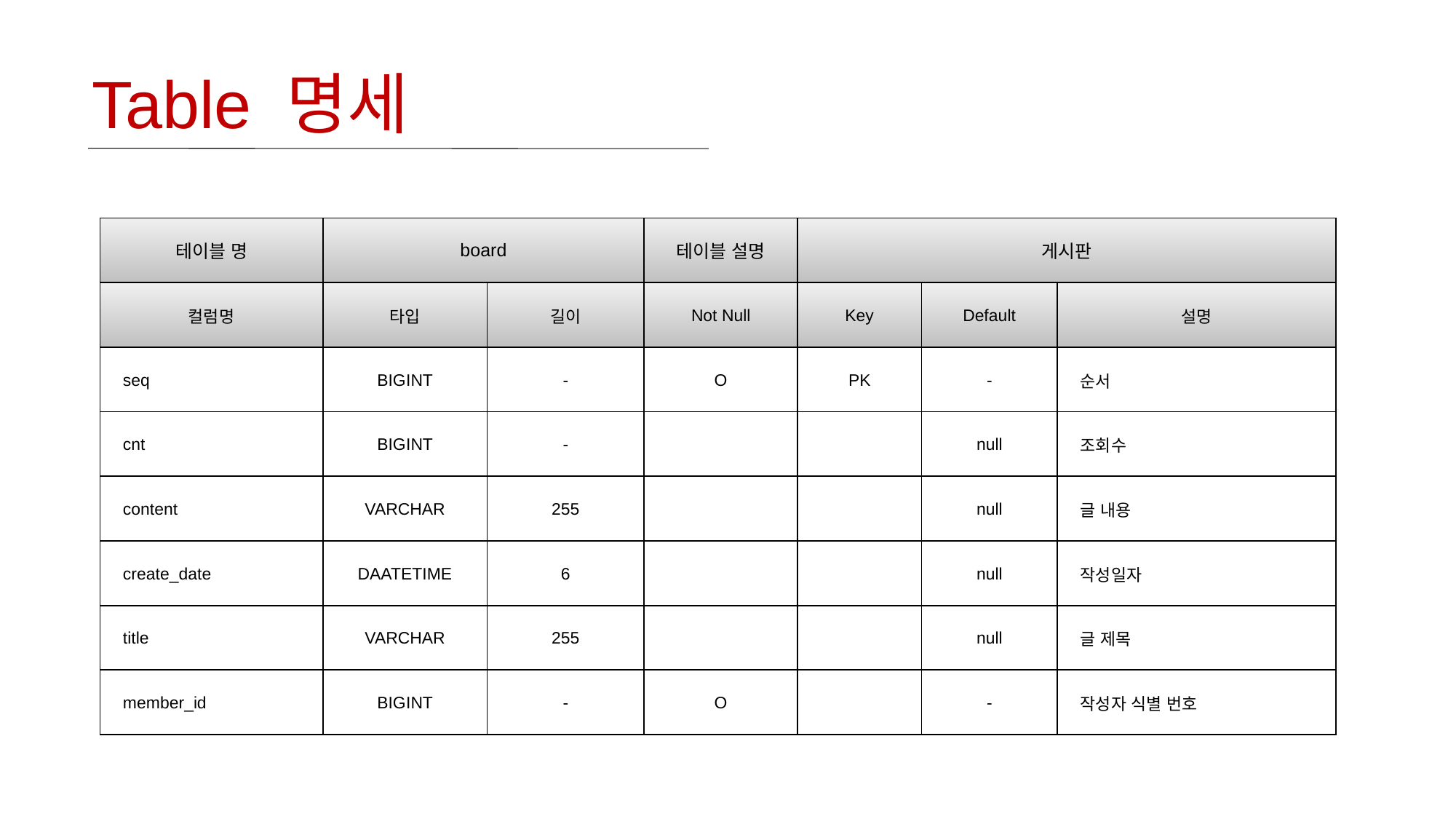

# Table 명세
| 테이블 명 | board | URI | 테이블 설명 | 게시판 |  |  |
| --- | --- | --- | --- | --- | --- | --- |
| 컬럼명 | 타입 | 길이 | Not Null | Key | Default | 설명 |
| seq | BIGINT | - | O | PK | - | 순서 |
| cnt | BIGINT | - |  |  | null | 조회수 |
| content | VARCHAR | 255 |  |  | null | 글 내용 |
| create\_date | DAATETIME | 6 |  |  | null | 작성일자 |
| title | VARCHAR | 255 |  |  | null | 글 제목 |
| member\_id | BIGINT | - | O |  | - | 작성자 식별 번호 |